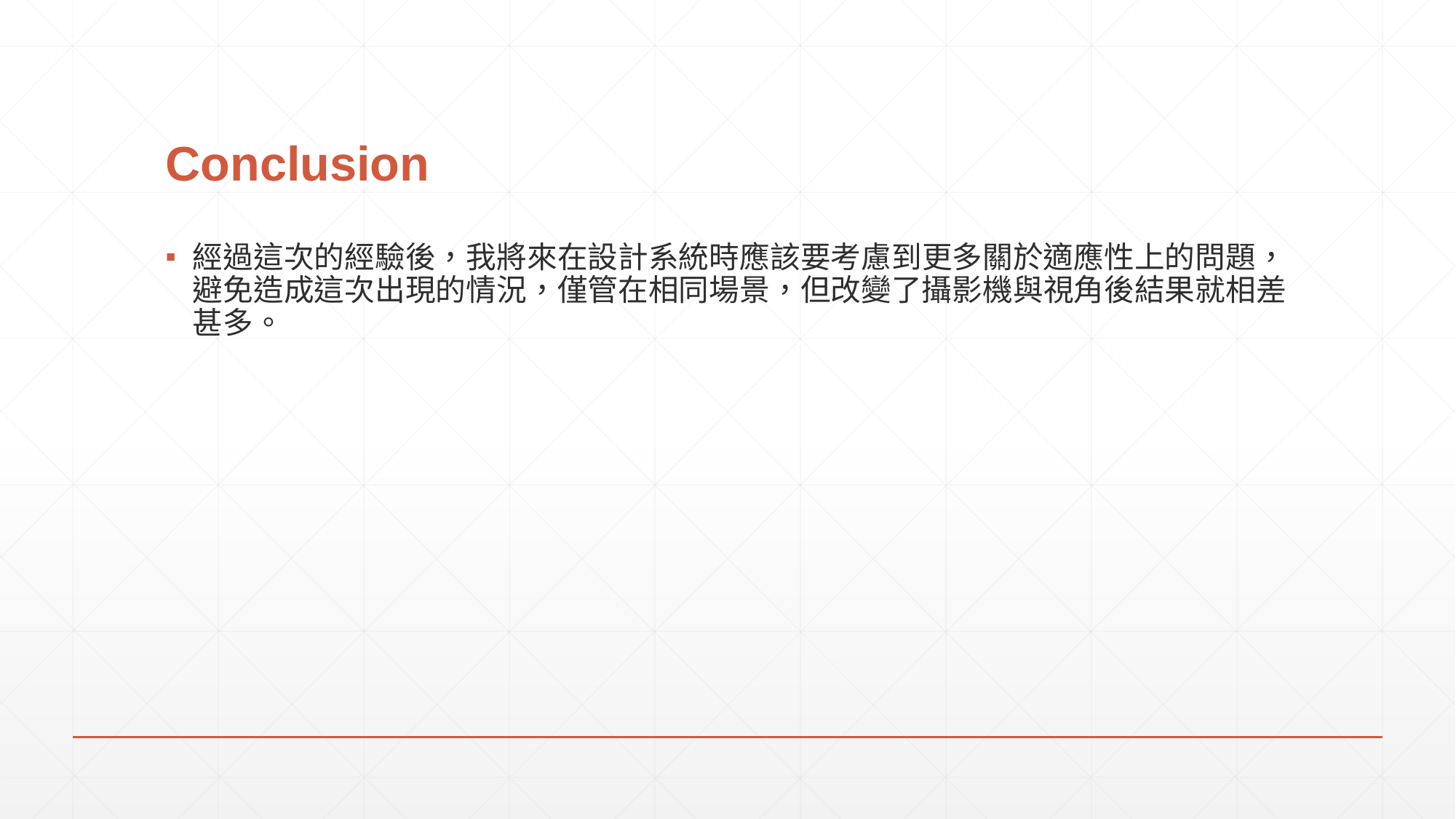

# Conclusion
經過這次的經驗後，我將來在設計系統時應該要考慮到更多關於適應性上的問題，避免造成這次出現的情況，僅管在相同場景，但改變了攝影機與視角後結果就相差甚多。